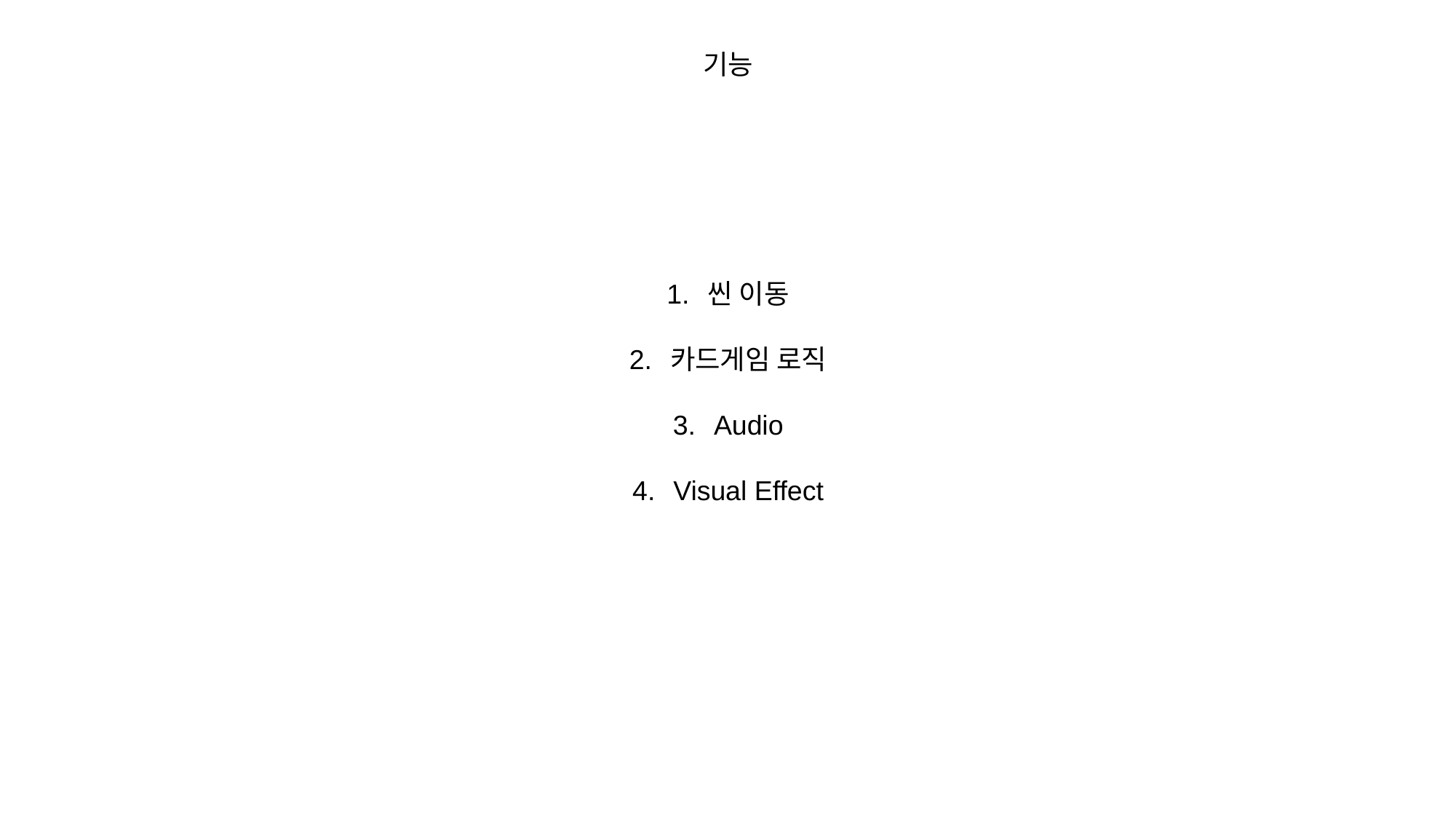

기능

씬 이동

카드게임 로직

Audio

Visual Effect